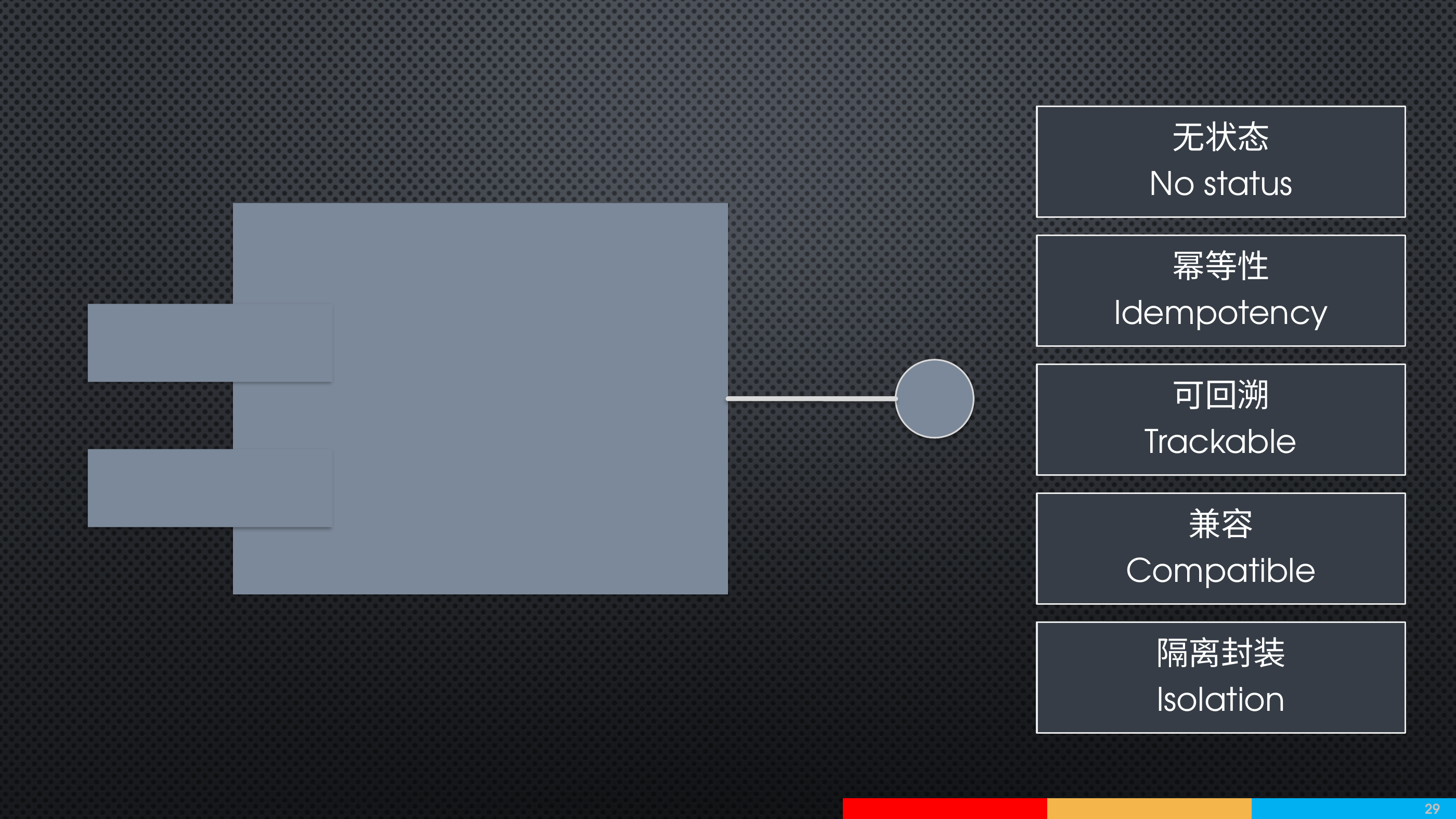

无状态
No status
幂等性
Idempotency
可回溯
Trackable
兼容
Compatible
隔离封装
Isolation